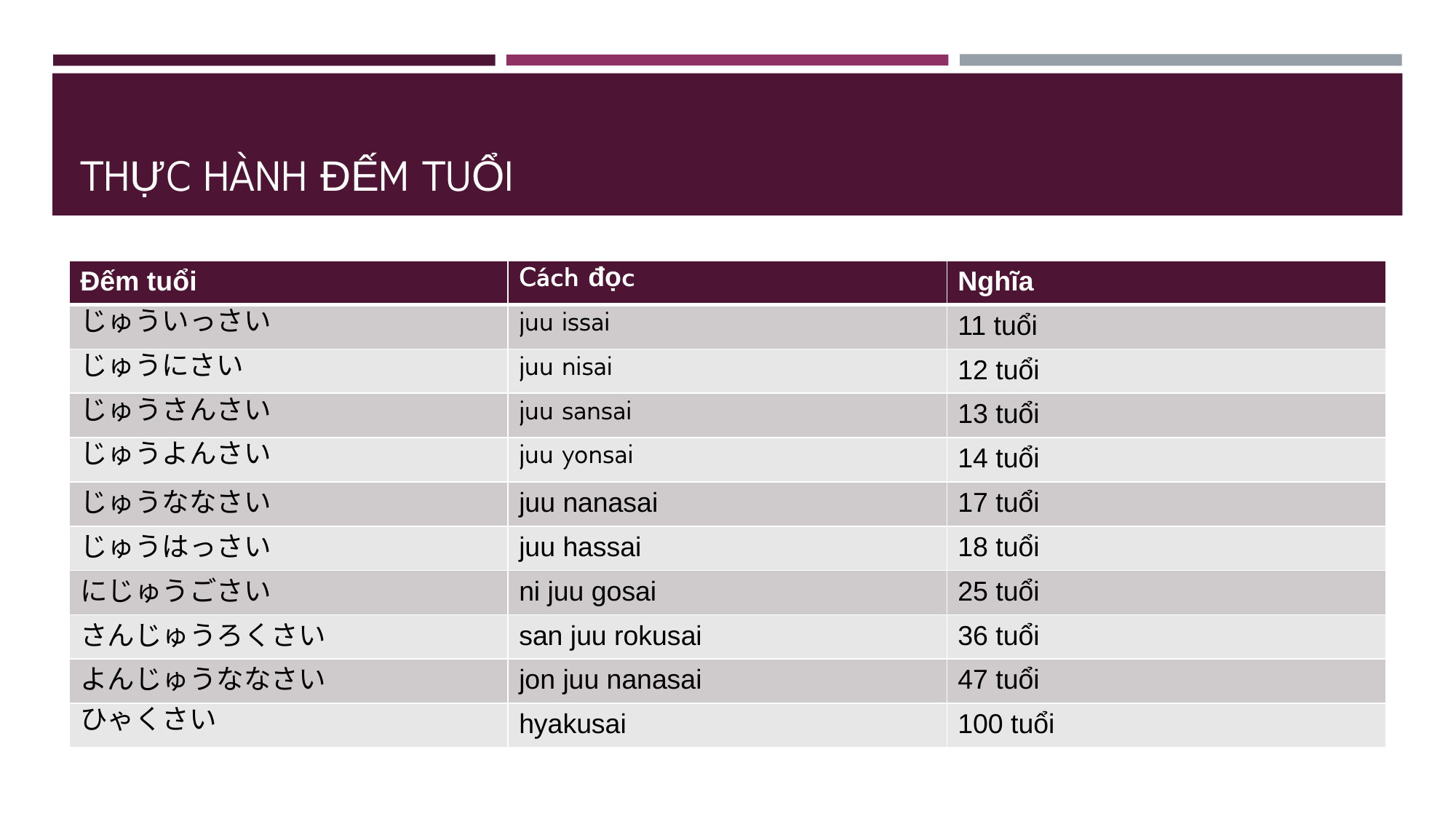

# THỰC HÀNH ĐẾM TUỔI
| Đếm tuổi | Cách đọc | Nghĩa |
| --- | --- | --- |
| じゅういっさい | juu issai | 11 tuổi |
| じゅうにさい | juu nisai | 12 tuổi |
| じゅうさんさい | juu sansai | 13 tuổi |
| じゅうよんさい | juu yonsai | 14 tuổi |
| じゅうななさい | juu nanasai | 17 tuổi |
| じゅうはっさい | juu hassai | 18 tuổi |
| にじゅうごさい | ni juu gosai | 25 tuổi |
| さんじゅうろくさい | san juu rokusai | 36 tuổi |
| よんじゅうななさい | jon juu nanasai | 47 tuổi |
| ひゃくさい | hyakusai | 100 tuổi |